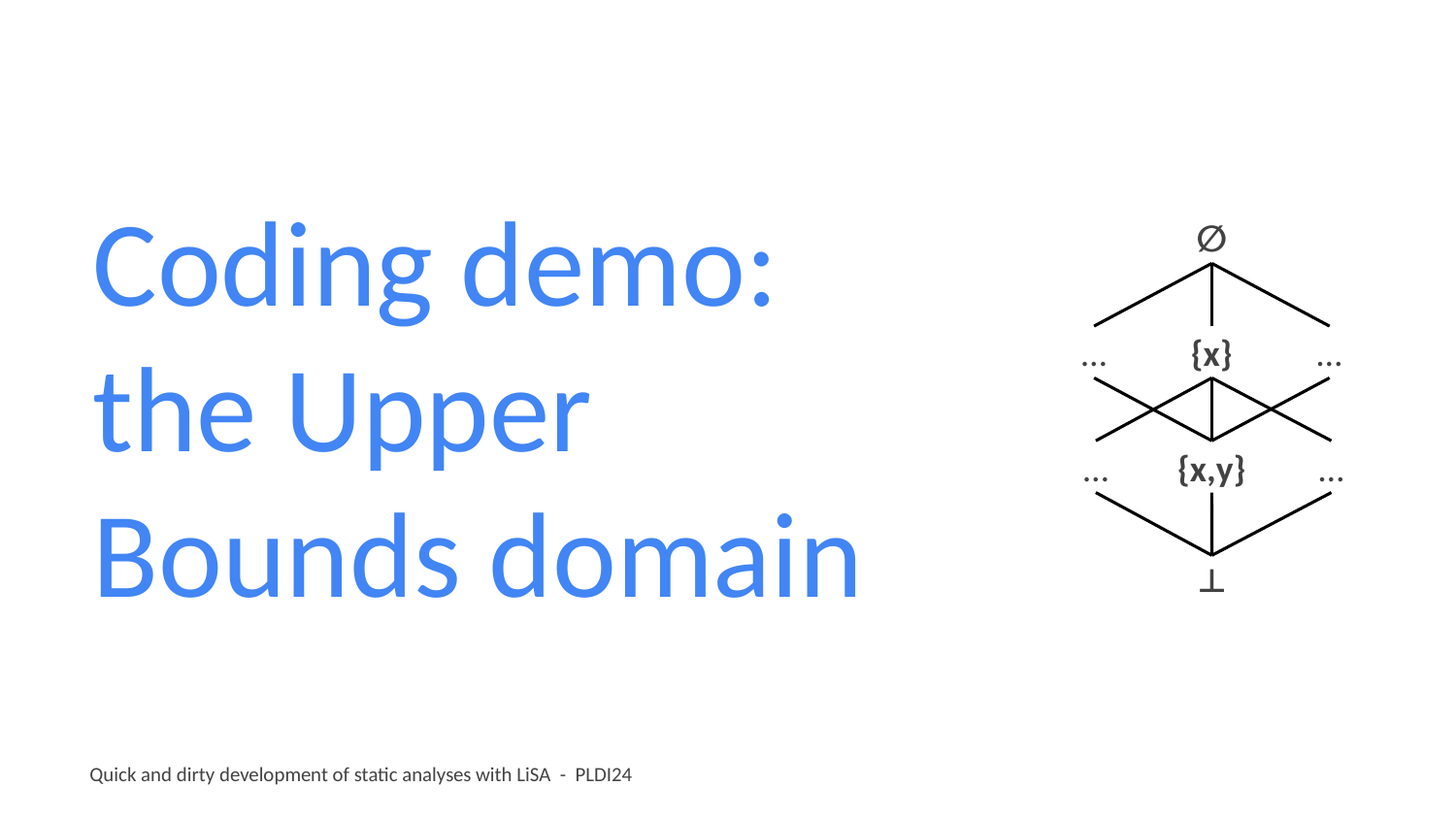

# Coding demo:
the Upper
Bounds domain
∅
…
{x}
…
…
…
{x,y}
丄
38